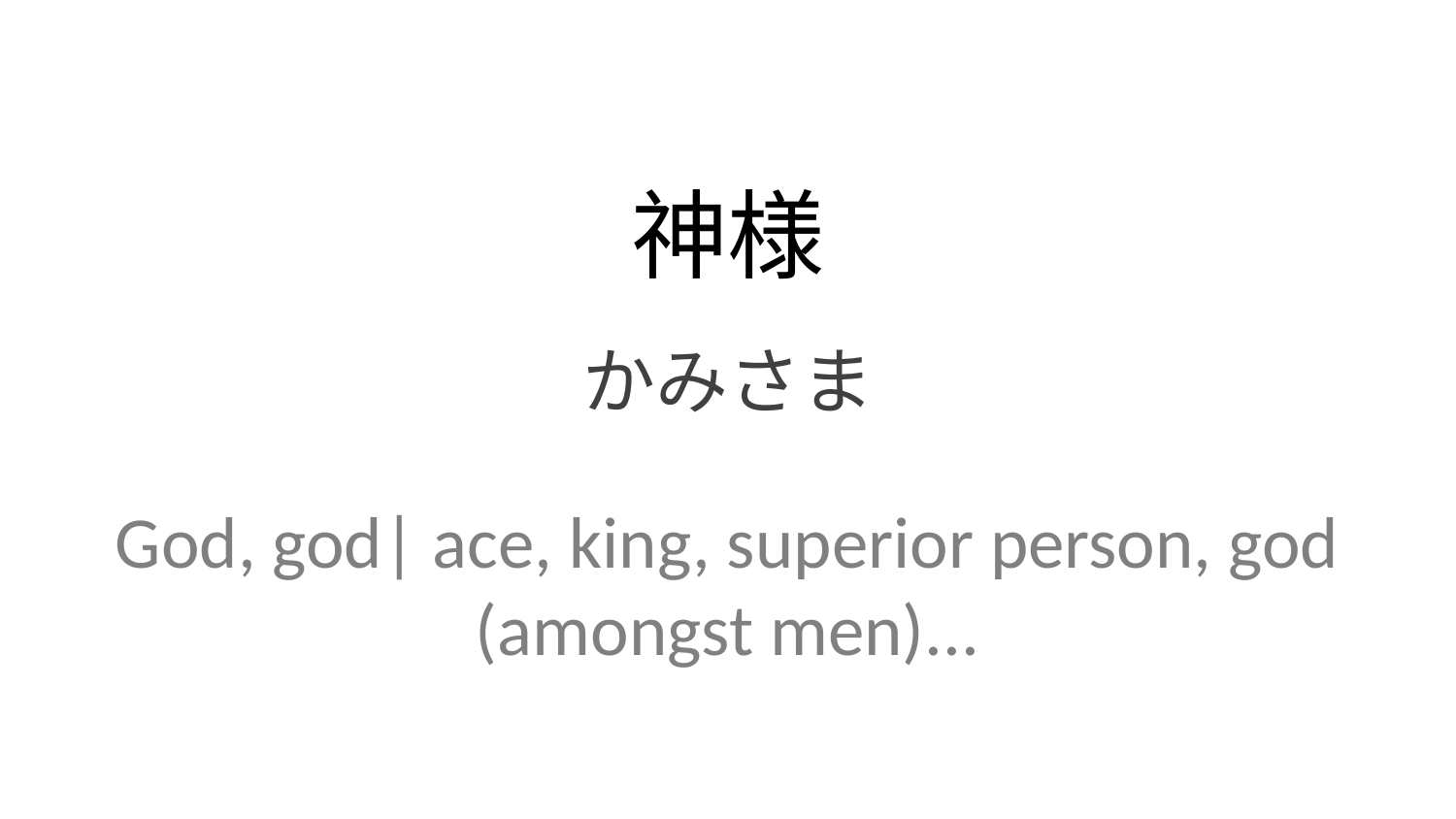

神様

かみさま
God, god| ace, king, superior person, god (amongst men)...